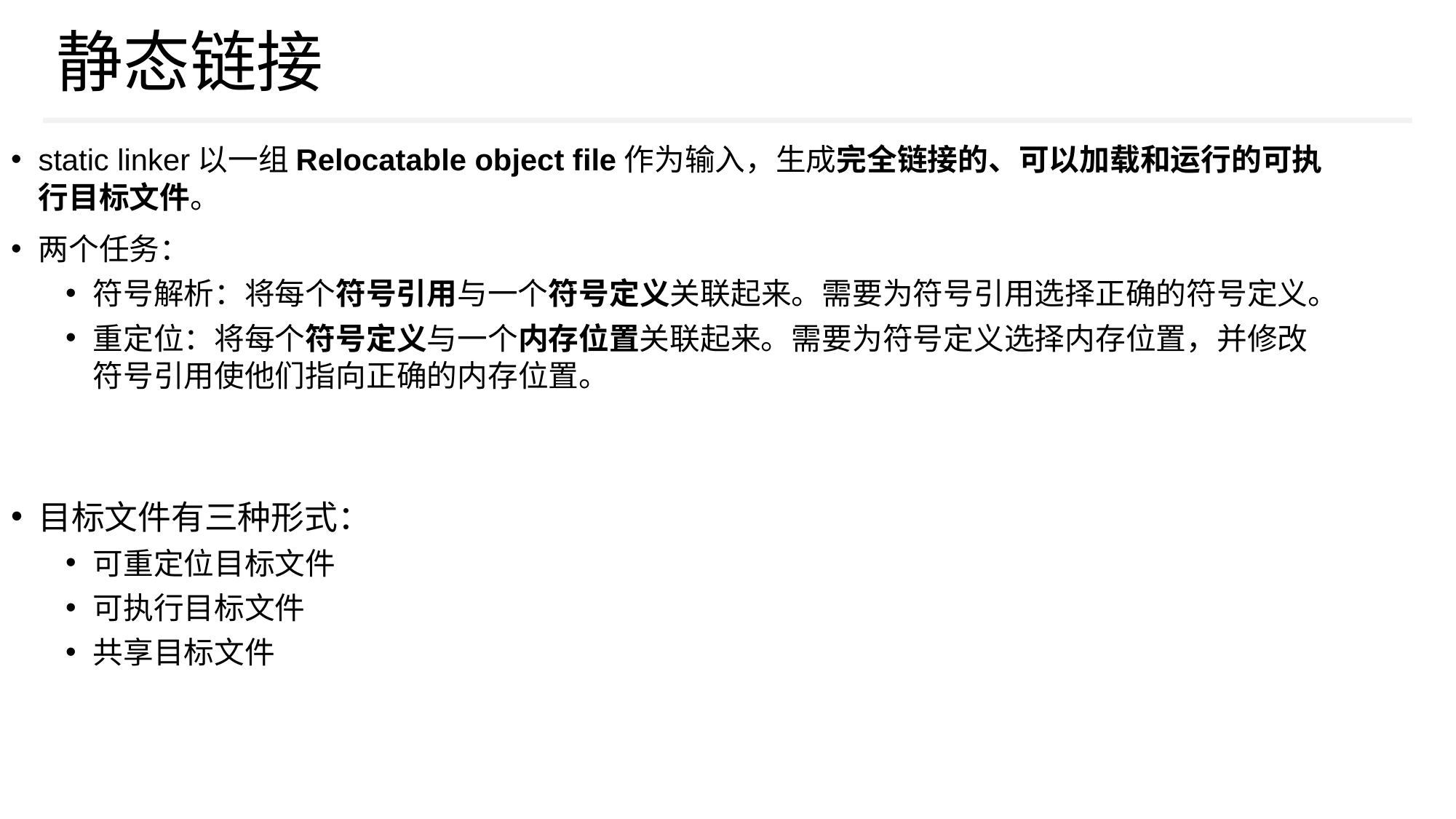

# 静态链接
static linker以一组Relocatable object file作为输入，生成完全链接的、可以加载和运行的可执行目标文件。
两个任务：
符号解析：将每个符号引用与一个符号定义关联起来。需要为符号引用选择正确的符号定义。
重定位：将每个符号定义与一个内存位置关联起来。需要为符号定义选择内存位置，并修改符号引用使他们指向正确的内存位置。

目标文件有三种形式：
可重定位目标文件
可执行目标文件
共享目标文件